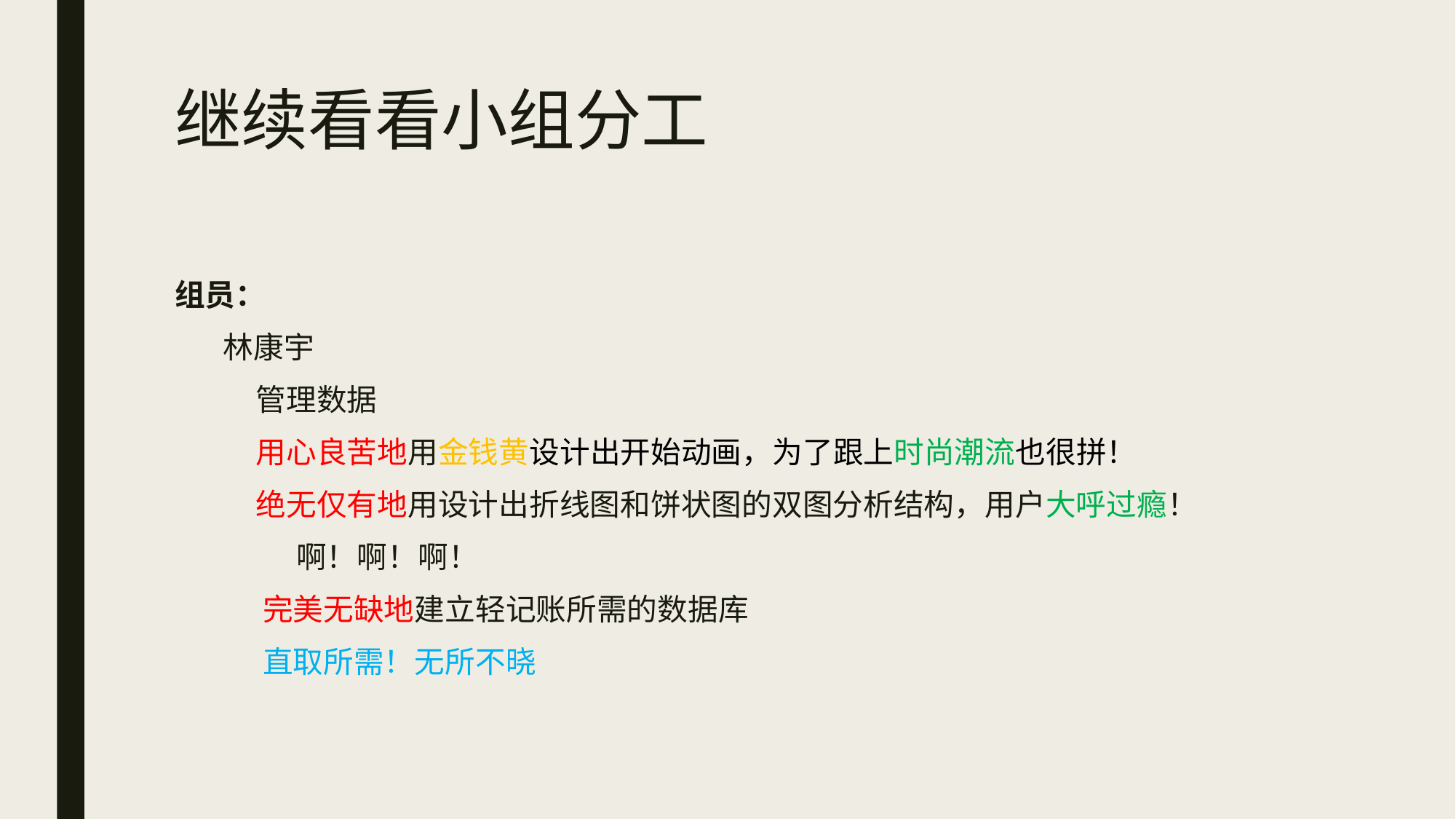

# 继续看看小组分工
组员：
      林康宇
           管理数据
           用心良苦地用金钱黄设计出开始动画，为了跟上时尚潮流也很拼！
           绝无仅有地用设计出折线图和饼状图的双图分析结构，用户大呼过瘾！
                 啊！啊！啊！
            完美无缺地建立轻记账所需的数据库
            直取所需！无所不晓